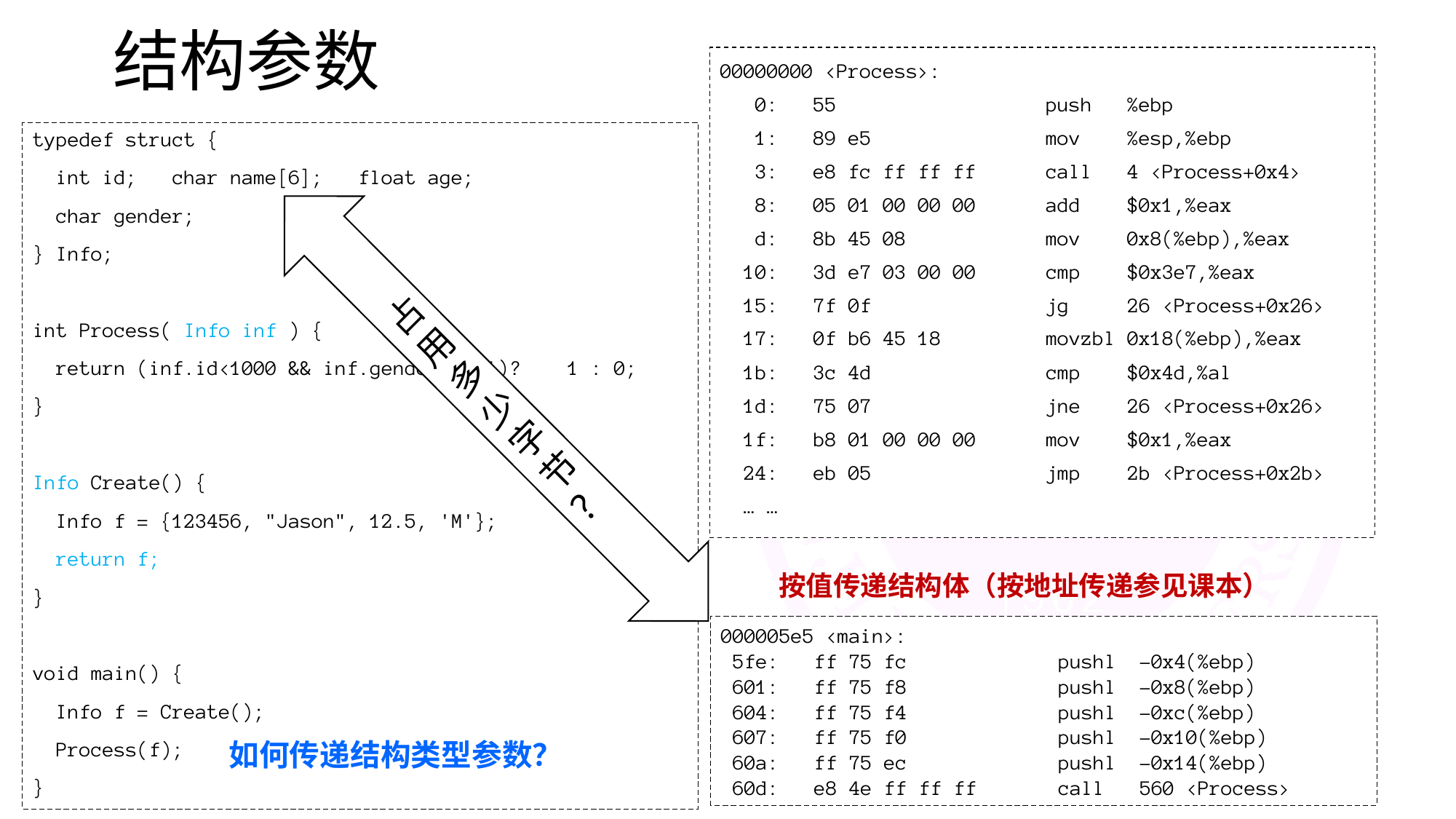

# 结构参数
00000000 <Process>:
   0:   55                  push   %ebp
   1:   89 e5               mov    %esp,%ebp
   3:   e8 fc ff ff ff      call   4 <Process+0x4>
   8:   05 01 00 00 00      add    $0x1,%eax
   d:   8b 45 08            mov    0x8(%ebp),%eax
  10:   3d e7 03 00 00      cmp    $0x3e7,%eax
  15:   7f 0f               jg     26 <Process+0x26>
  17:   0f b6 45 18         movzbl 0x18(%ebp),%eax
  1b:   3c 4d               cmp    $0x4d,%al
  1d:   75 07               jne    26 <Process+0x26>
  1f:   b8 01 00 00 00      mov    $0x1,%eax
  24:   eb 05               jmp    2b <Process+0x2b>
  … …

占用多少字节
？
typedef struct {
  int id;   char name[6];   float age;
  char gender;
} Info;

int Process( Info inf ) {
  return (inf.id<1000 && inf.gender=='M')?    1 : 0;
}

Info Create() {
  Info f = {123456, "Jason", 12.5, 'M'};
  return f;
}

void main() {
  Info f = Create();
  Process(f);
}
按值传递结构体（按地址传递参见课本）
000005e5 <main>:
 5fe:   ff 75 fc             pushl  -0x4(%ebp)
 601:   ff 75 f8             pushl  -0x8(%ebp)
 604:   ff 75 f4             pushl  -0xc(%ebp)
 607:   ff 75 f0             pushl  -0x10(%ebp)
 60a:   ff 75 ec             pushl  -0x14(%ebp)
 60d:   e8 4e ff ff ff       call   560 <Process>
如何传递结构类型参数？